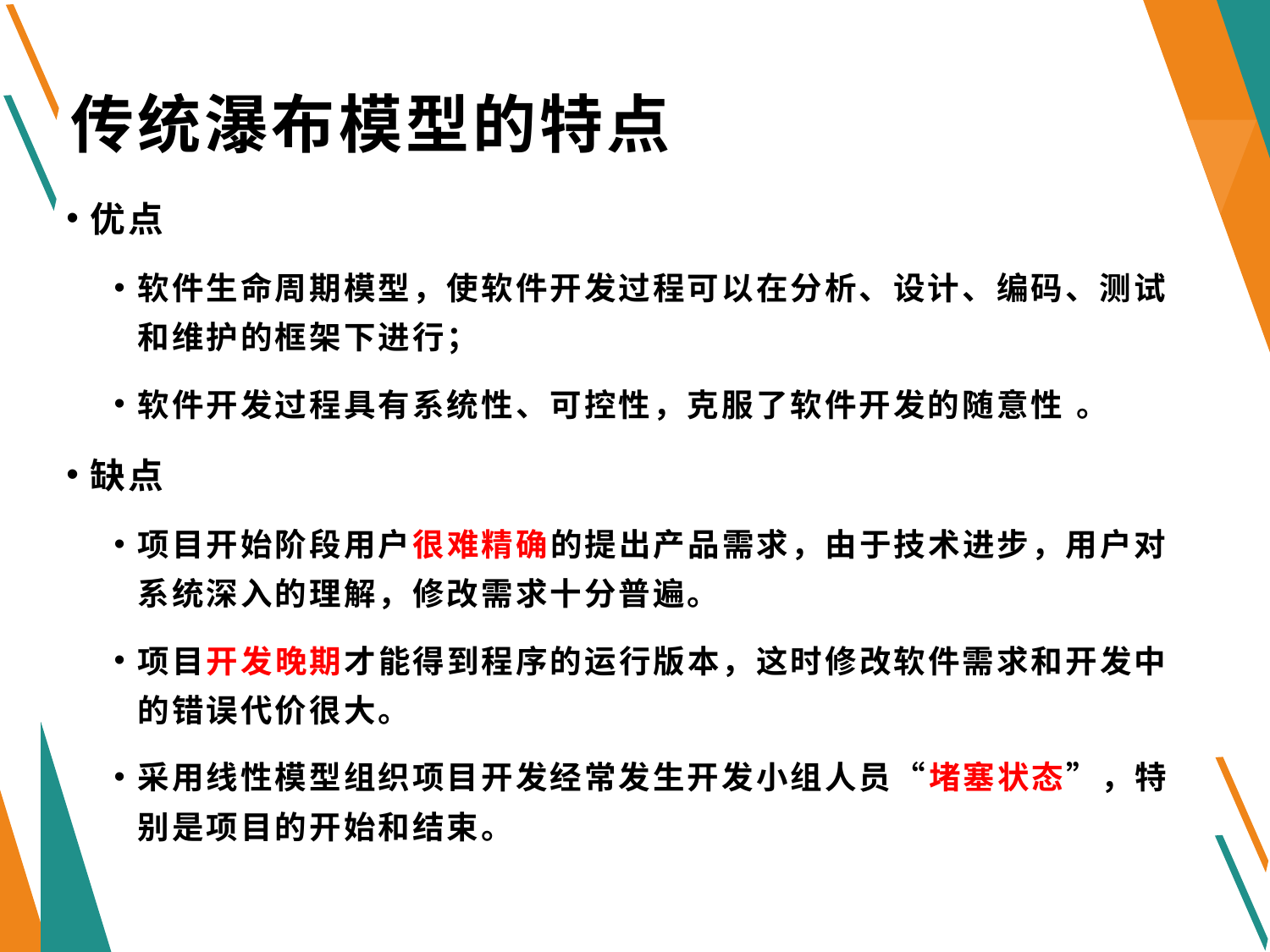

# 传统瀑布模型的特点
优点
软件生命周期模型，使软件开发过程可以在分析、设计、编码、测试和维护的框架下进行；
软件开发过程具有系统性、可控性，克服了软件开发的随意性 。
缺点
项目开始阶段用户很难精确的提出产品需求，由于技术进步，用户对系统深入的理解，修改需求十分普遍。
项目开发晚期才能得到程序的运行版本，这时修改软件需求和开发中的错误代价很大。
采用线性模型组织项目开发经常发生开发小组人员“堵塞状态”，特别是项目的开始和结束。